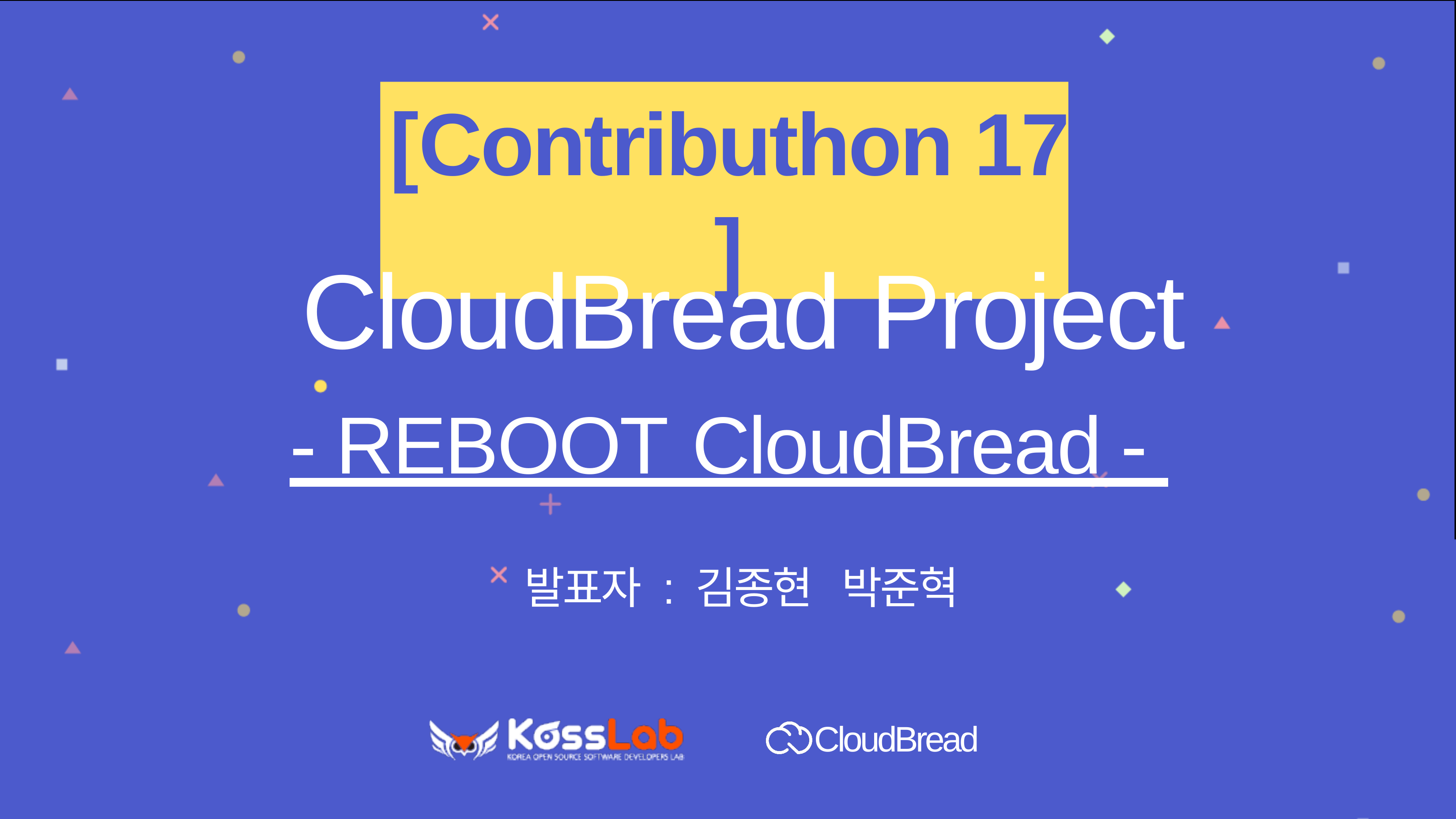

[Contributhon 17 ]
 CloudBread Project
- REBOOT CloudBread -

발표자 : 김종현   박준혁

CloudBread